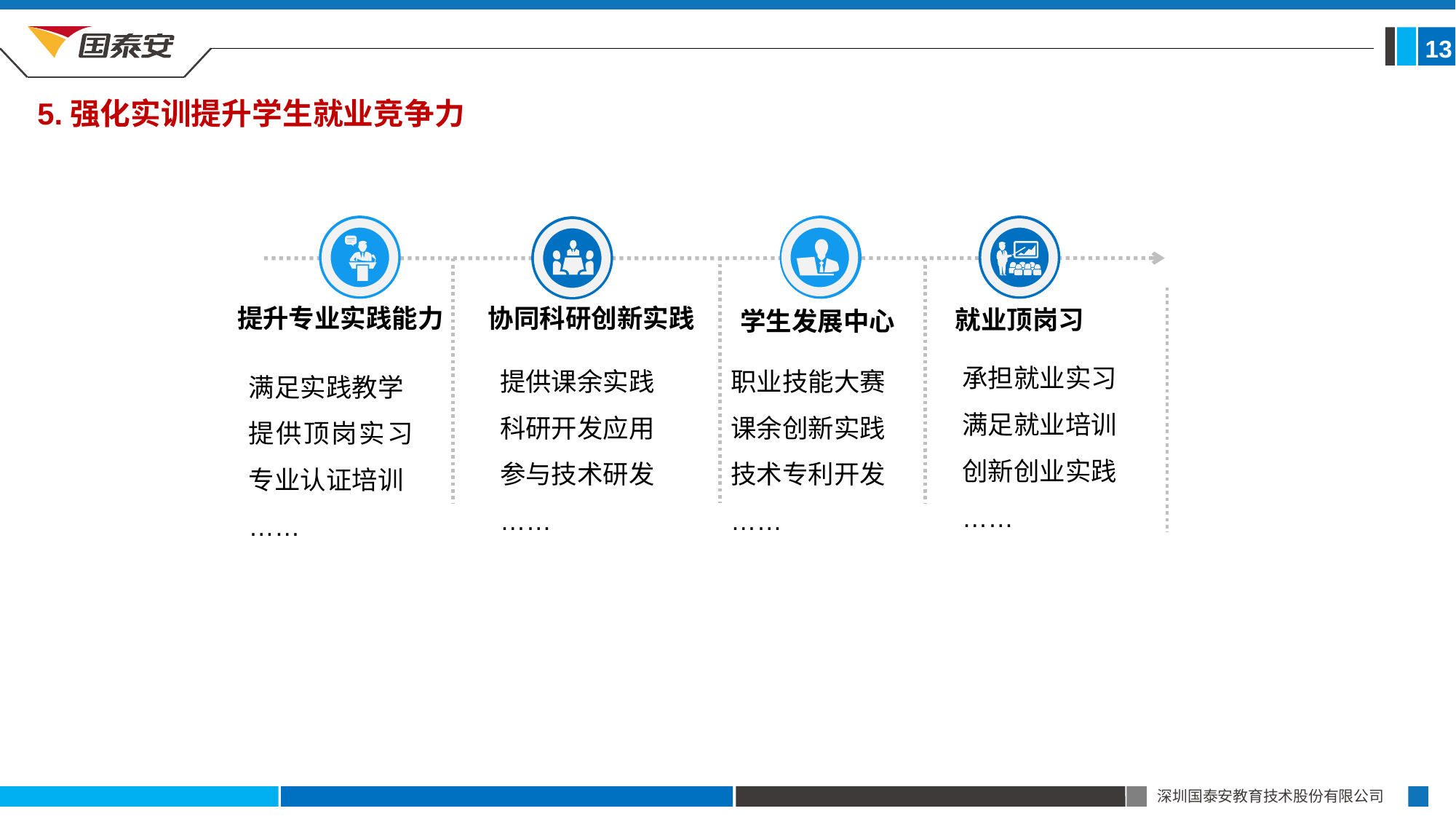

13
5.强化实训提升学生就业竞争力

协同科研创新实践
提升专业实践能力
就业顶岗习
学生发展中心
承担就业实习
满足就业培训
创新创业实践
……
提供课余实践
科研开发应用
参与技术研发
……
职业技能大赛
课余创新实践
技术专利开发
……
满足实践教学
提供顶岗实习专业认证培训
……